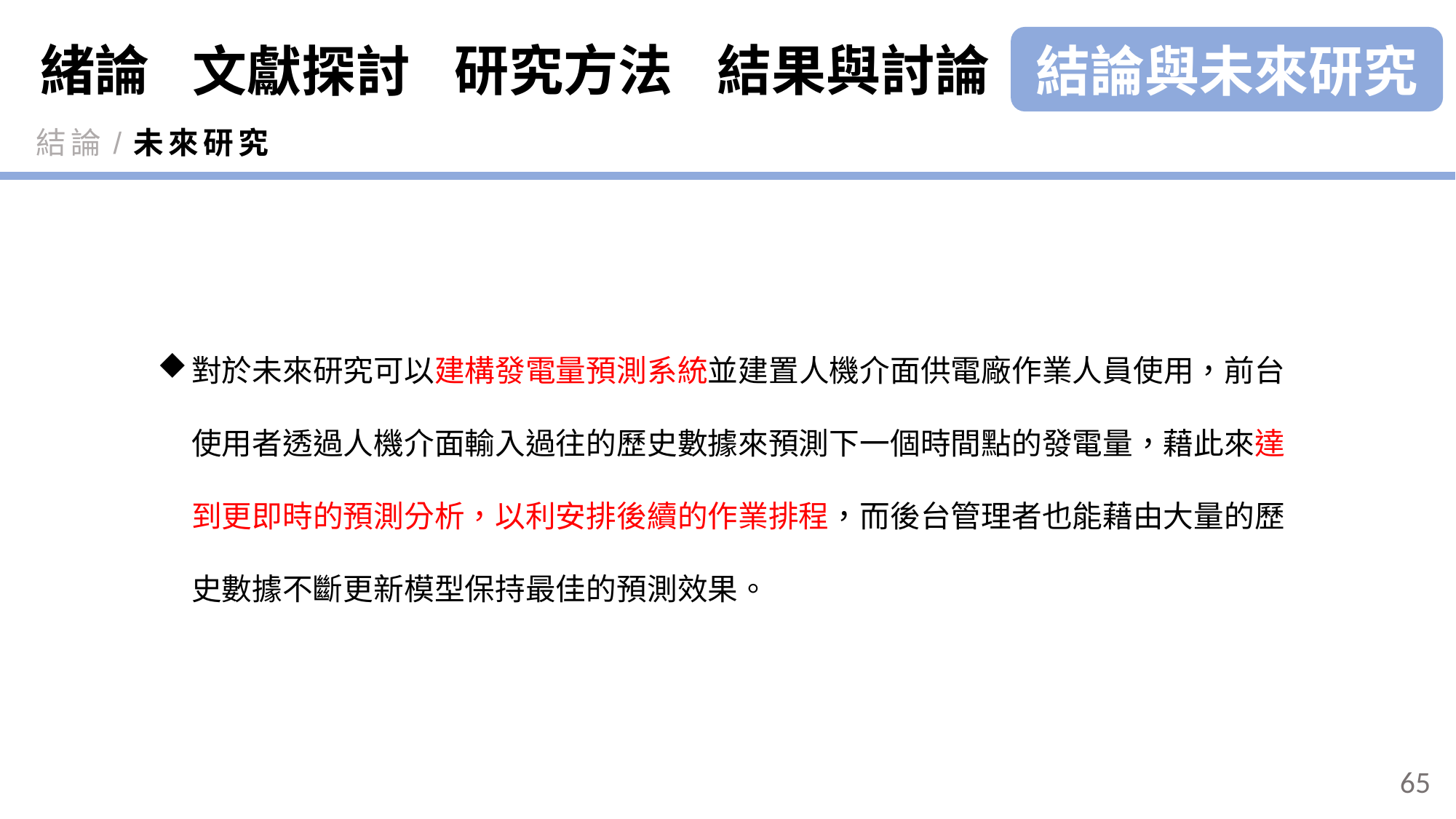

緒論
研究方法
結果與討論
結論與未來研究
文獻探討
結論/未來研究
對於未來研究可以建構發電量預測系統並建置人機介面供電廠作業人員使用，前台使用者透過人機介面輸入過往的歷史數據來預測下一個時間點的發電量，藉此來達到更即時的預測分析，以利安排後續的作業排程，而後台管理者也能藉由大量的歷史數據不斷更新模型保持最佳的預測效果。

65